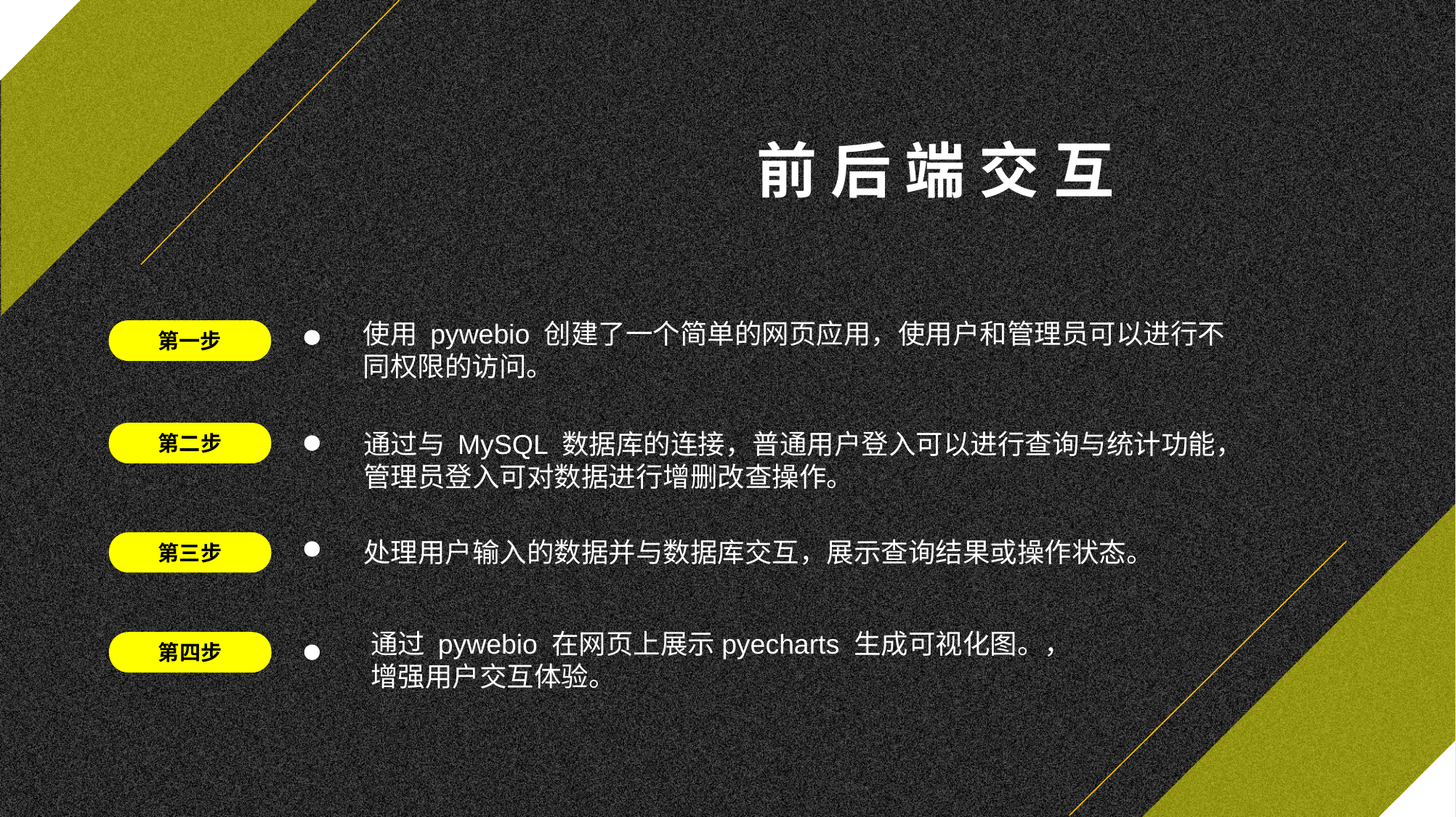

前 后 端 交 互
使用 pywebio 创建了一个简单的网页应用，使用户和管理员可以进行不同权限的访问。
第一步

通过与 MySQL 数据库的连接，普通用户登入可以进行查询与统计功能，管理员登入可对数据进行增删改查操作。
第二步

处理用户输入的数据并与数据库交互，展示查询结果或操作状态。
第三步

通过 pywebio 在网页上展示pyecharts 生成可视化图。，增强用户交互体验。
第四步